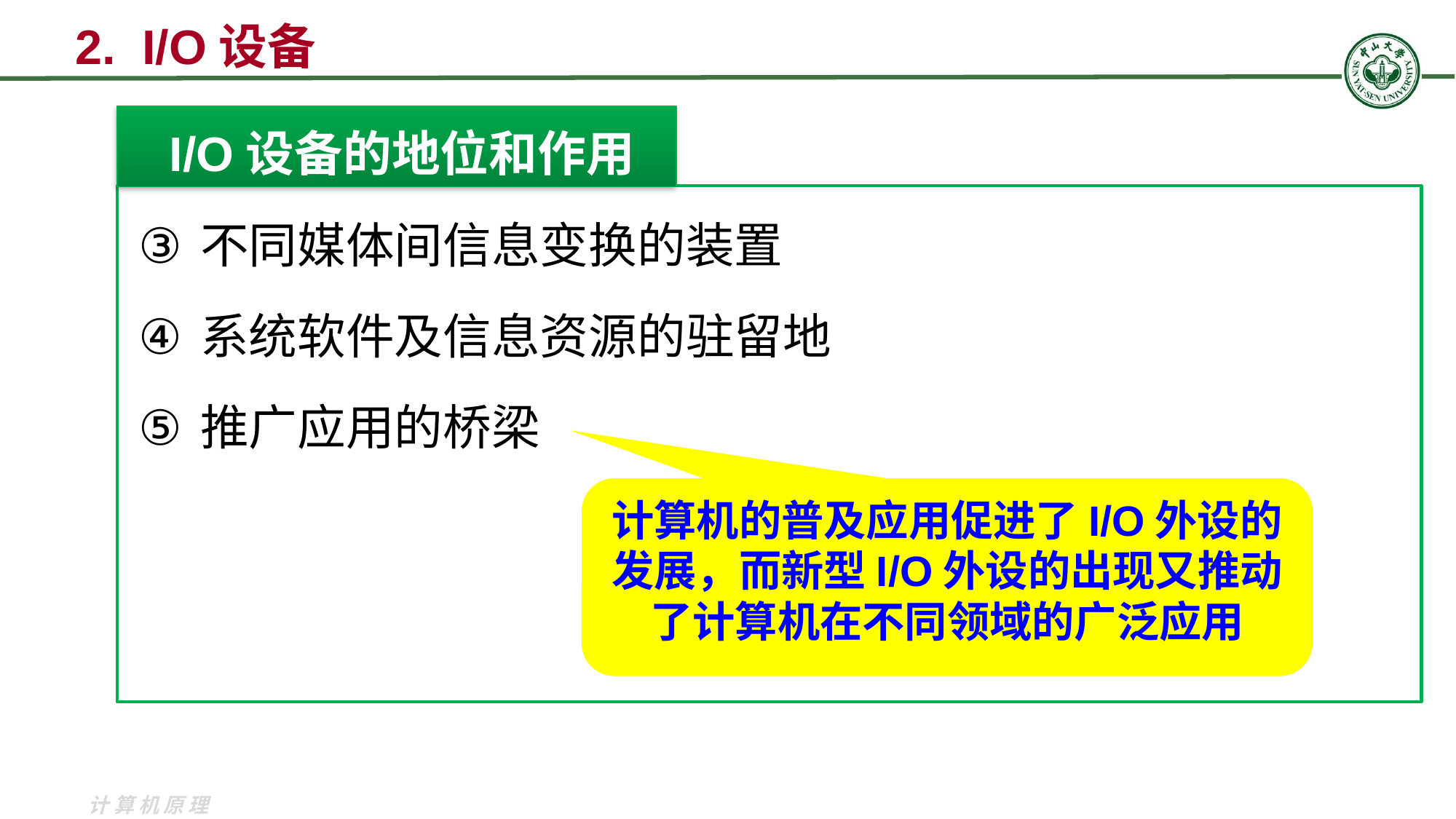

# 2.  I/O设备
I/O设备的地位和作用
不同媒体间信息变换的装置
系统软件及信息资源的驻留地
推广应用的桥梁

计算机的普及应用促进了I/O外设的发展，而新型I/O外设的出现又推动了计算机在不同领域的广泛应用